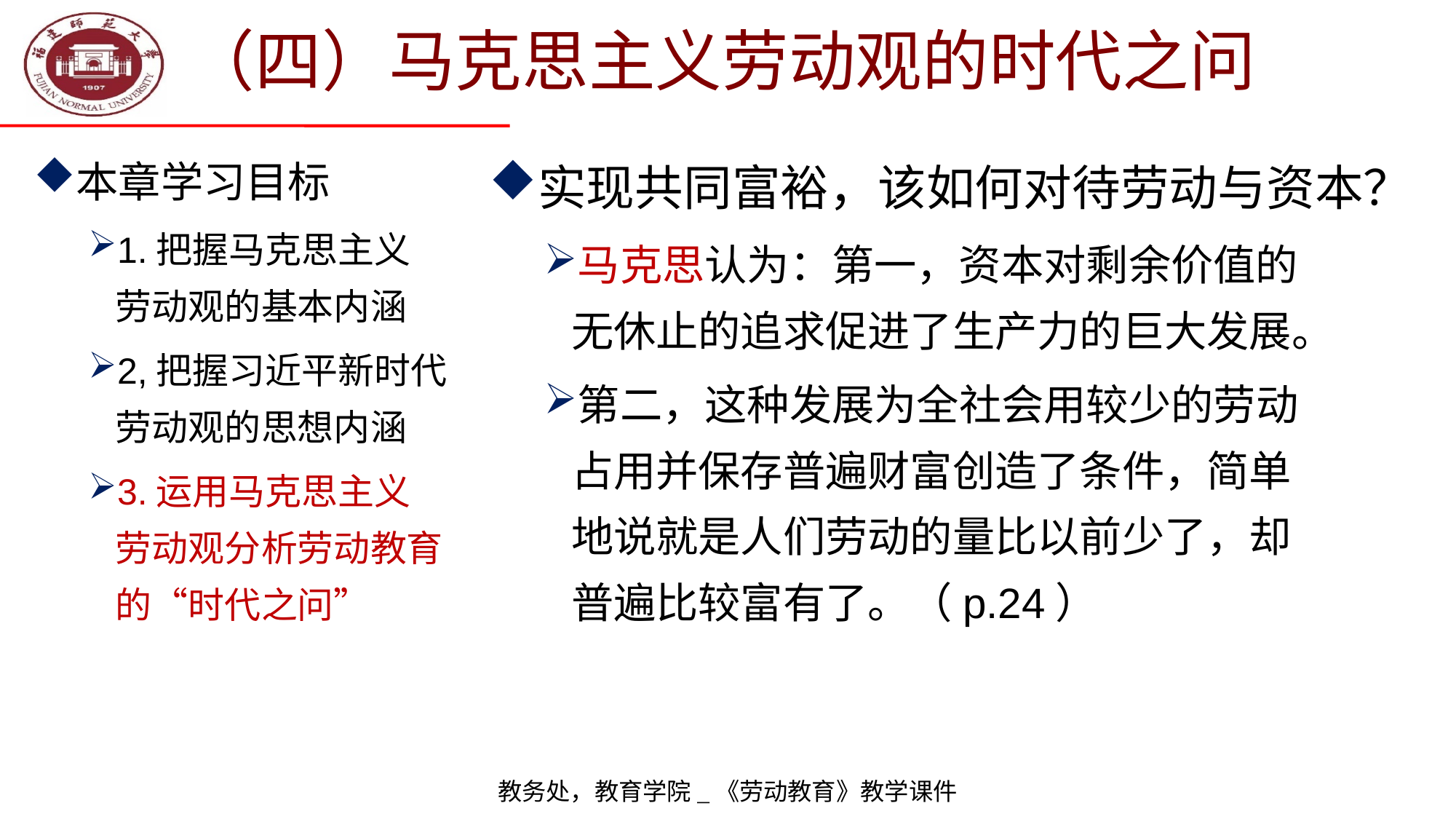

# （四）马克思主义劳动观的时代之问
本章学习目标
1.把握马克思主义
劳动观的基本内涵
2,把握习近平新时代劳动观的思想内涵
3.运用马克思主义
劳动观分析劳动教育的“时代之问”
实现共同富裕，该如何对待劳动与资本？
马克思认为：第一，资本对剩余价值的
无休止的追求促进了生产力的巨大发展。
第二，这种发展为全社会用较少的劳动
占用并保存普遍财富创造了条件，简单
地说就是人们劳动的量比以前少了，却
普遍比较富有了。（p.24）